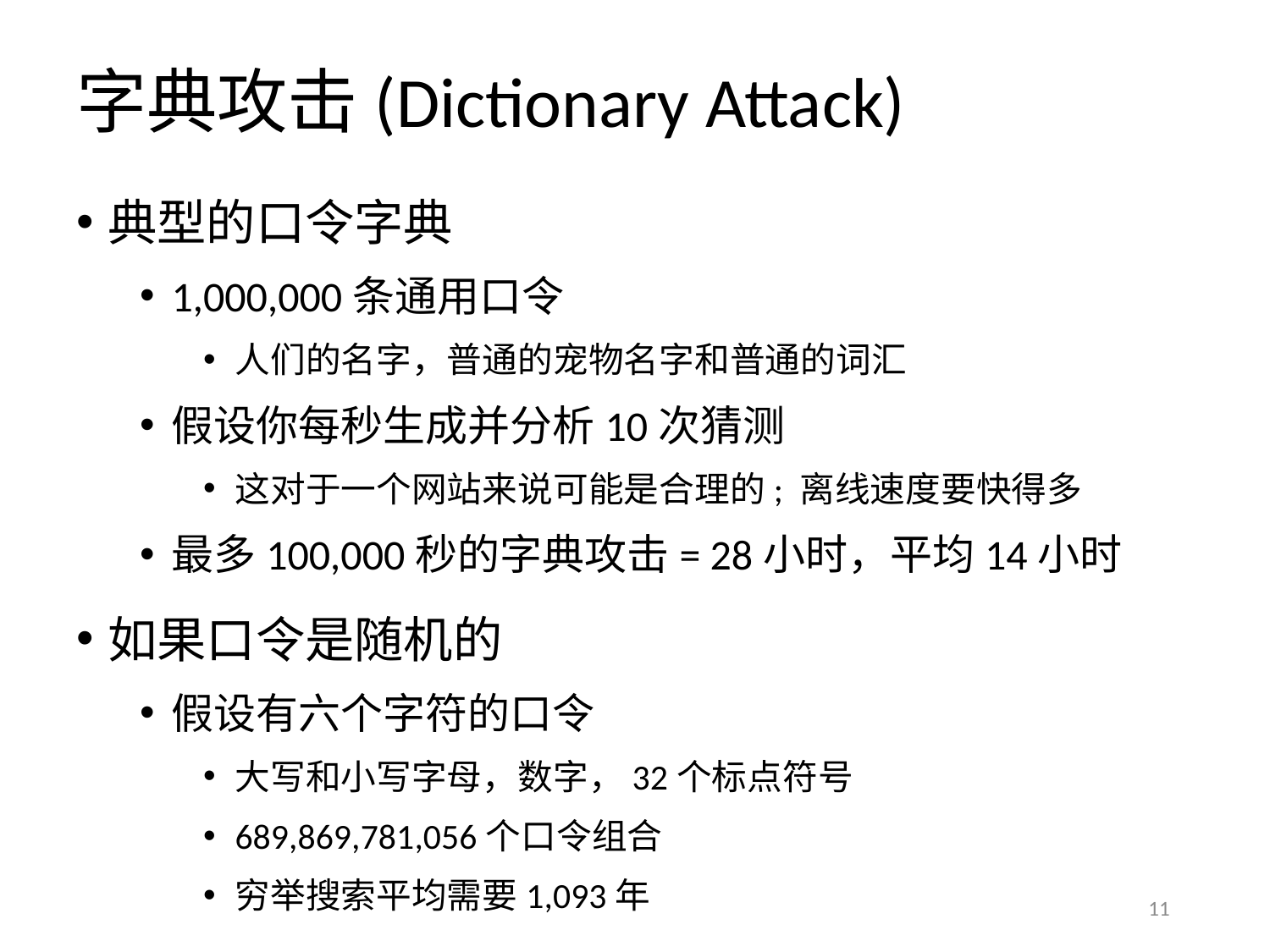

# 字典攻击(Dictionary Attack)
典型的口令字典
1,000,000条通用口令
人们的名字，普通的宠物名字和普通的词汇
假设你每秒生成并分析10次猜测
这对于一个网站来说可能是合理的; 离线速度要快得多
最多100,000秒的字典攻击= 28小时，平均14小时
如果口令是随机的
假设有六个字符的口令
大写和小写字母，数字，32个标点符号
689,869,781,056个口令组合
穷举搜索平均需要1,093年
11